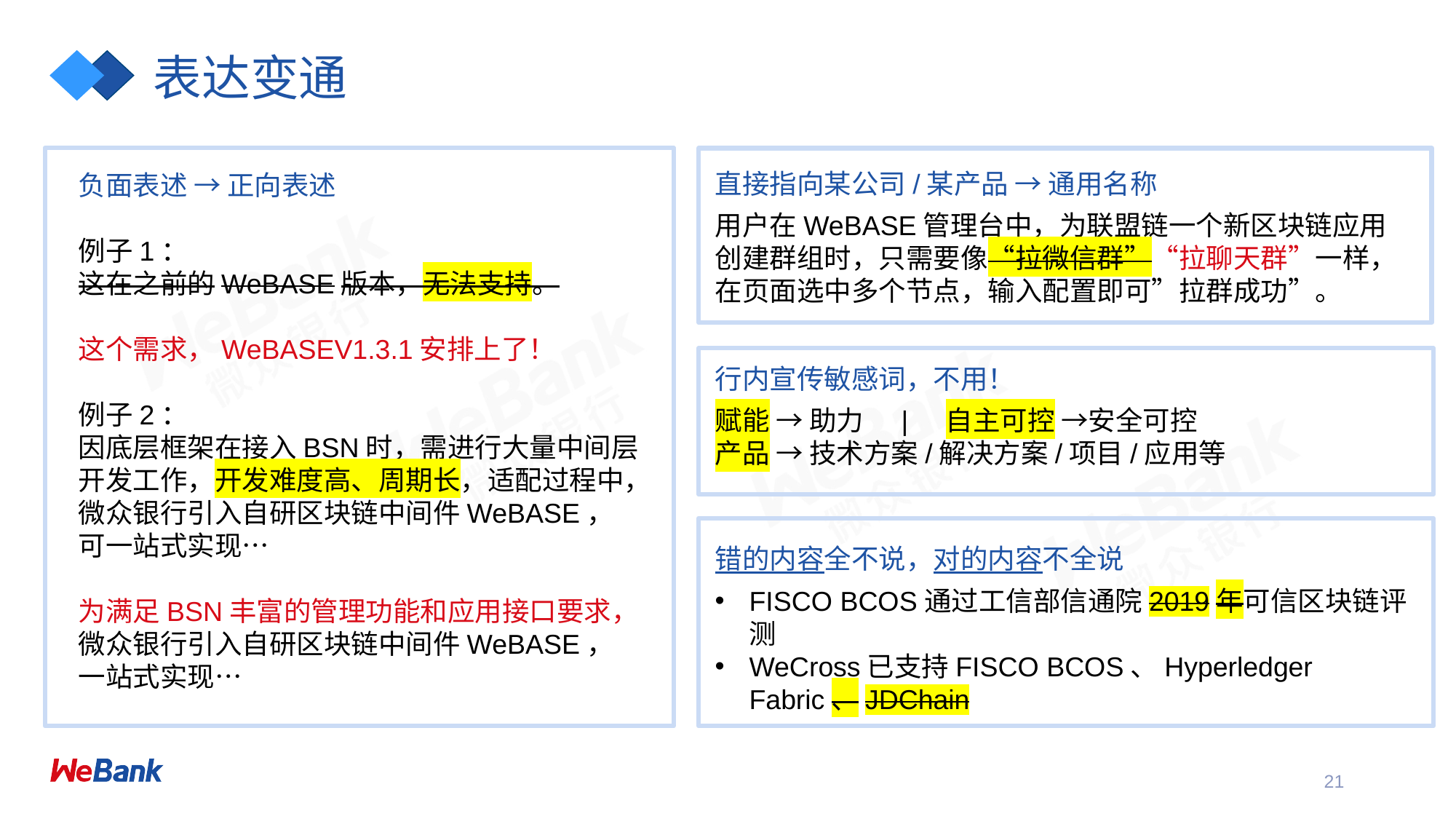

# 表达变通

直接指向某公司/某产品 → 通用名称
用户在WeBASE管理台中，为联盟链一个新区块链应用创建群组时，只需要像“拉微信群”“拉聊天群”一样，在页面选中多个节点，输入配置即可”拉群成功”。
负面表述 → 正向表述

例子1：
这在之前的WeBASE版本，无法支持。

这个需求，WeBASEV1.3.1安排上了！

例子2：
因底层框架在接入BSN时，需进行大量中间层开发工作，开发难度高、周期长，适配过程中，微众银行引入自研区块链中间件WeBASE，可一站式实现…

为满足BSN丰富的管理功能和应用接口要求，微众银行引入自研区块链中间件WeBASE，一站式实现…

行内宣传敏感词，不用！
赋能 → 助力     |    自主可控 →安全可控
产品 → 技术方案/解决方案/项目/应用等

错的内容全不说，对的内容不全说
FISCO BCOS通过工信部信通院2019年可信区块链评测
WeCross已支持FISCO BCOS、Hyperledger Fabric、JDChain
21